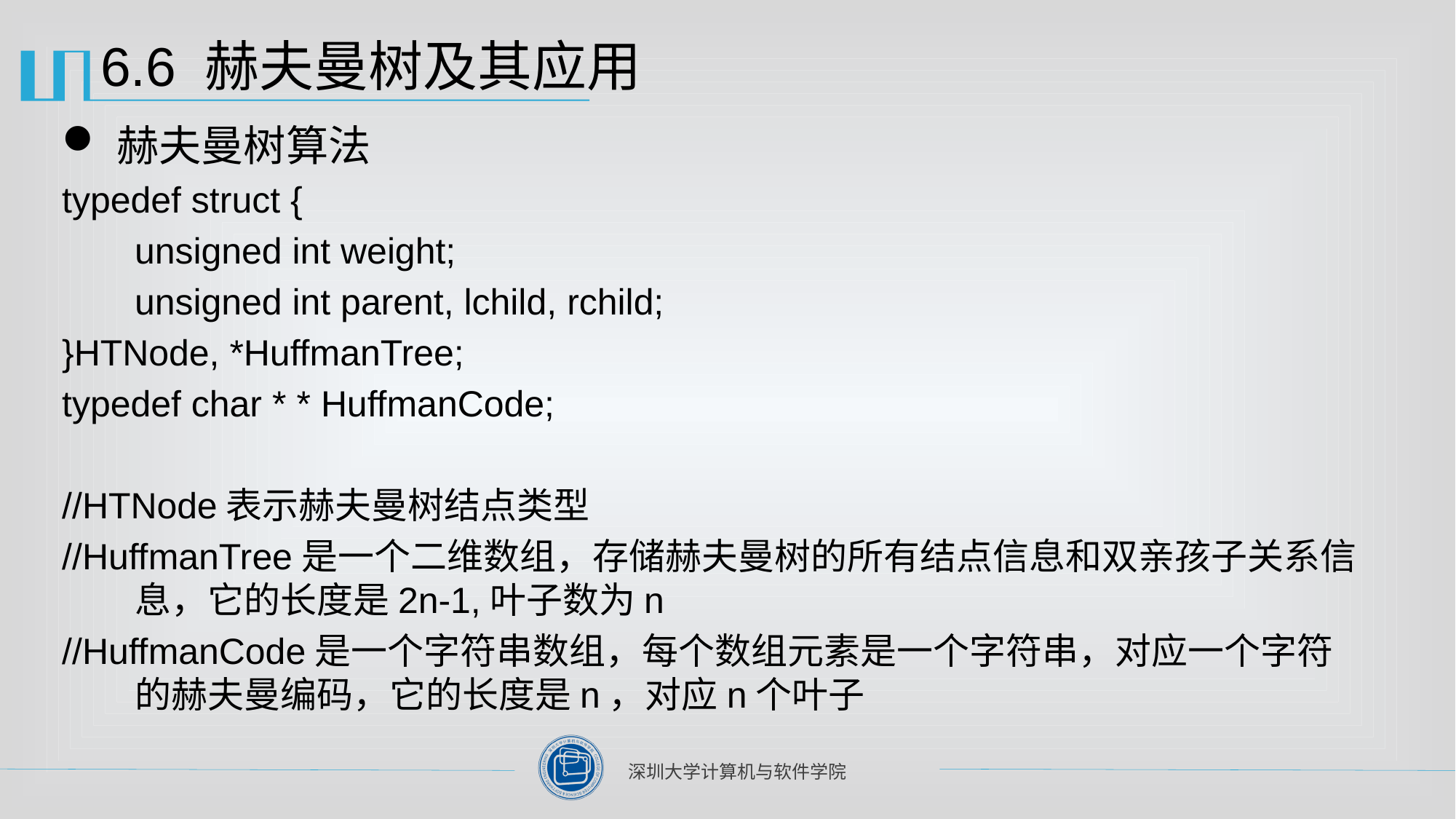

# 6.6 赫夫曼树及其应用
赫夫曼树算法
typedef struct {
	unsigned int weight;
	unsigned int parent, lchild, rchild;
}HTNode, *HuffmanTree;
typedef char * * HuffmanCode;

//HTNode表示赫夫曼树结点类型
//HuffmanTree是一个二维数组，存储赫夫曼树的所有结点信息和双亲孩子关系信息，它的长度是2n-1,叶子数为n
//HuffmanCode是一个字符串数组，每个数组元素是一个字符串，对应一个字符的赫夫曼编码，它的长度是n，对应n个叶子

91